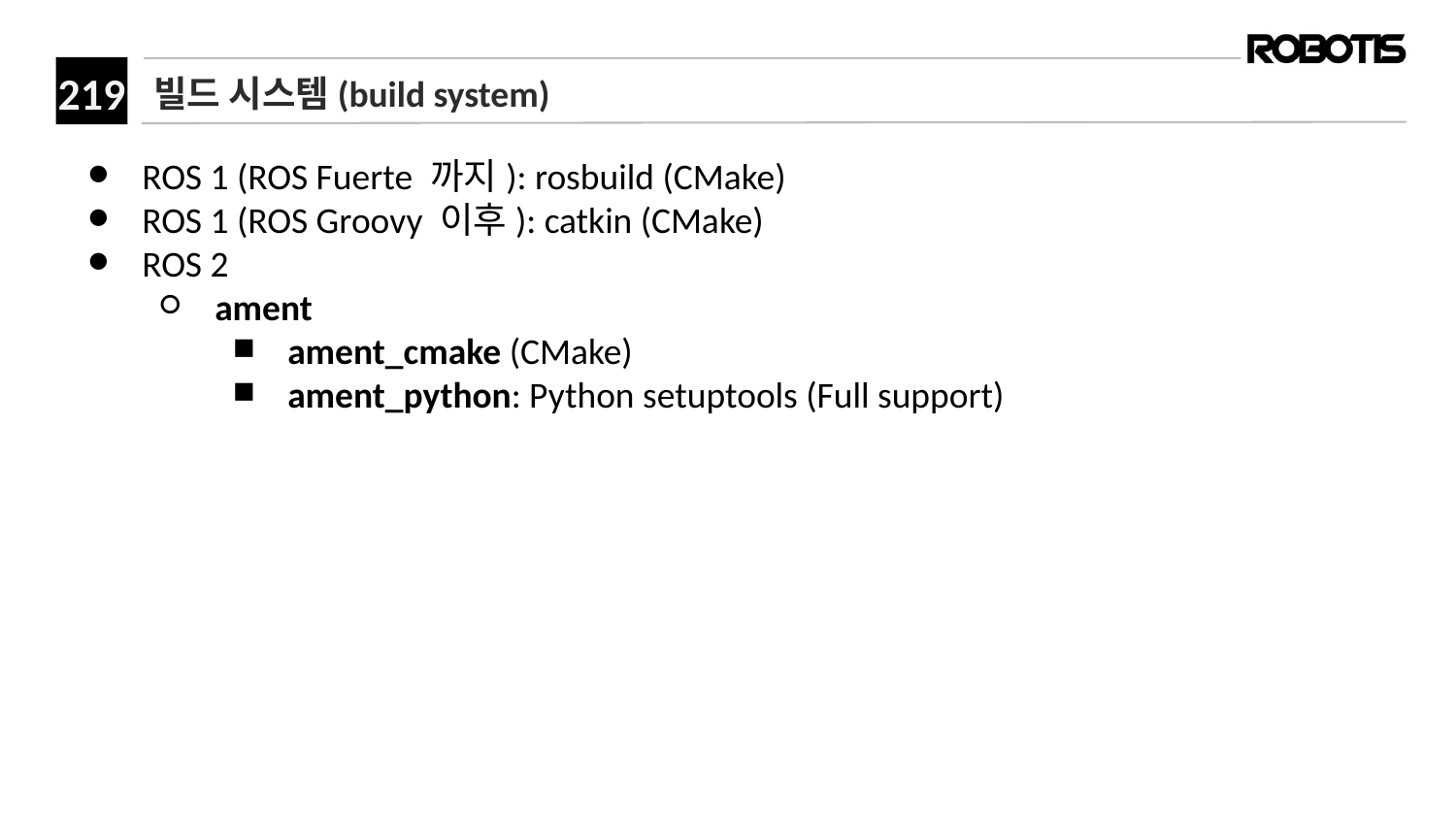

# 빌드 시스템(build system)
ROS 1 (ROS Fuerte 까지): rosbuild (CMake)
ROS 1 (ROS Groovy 이후): catkin (CMake)
ROS 2
ament
ament_cmake (CMake)
ament_python: Python setuptools (Full support)